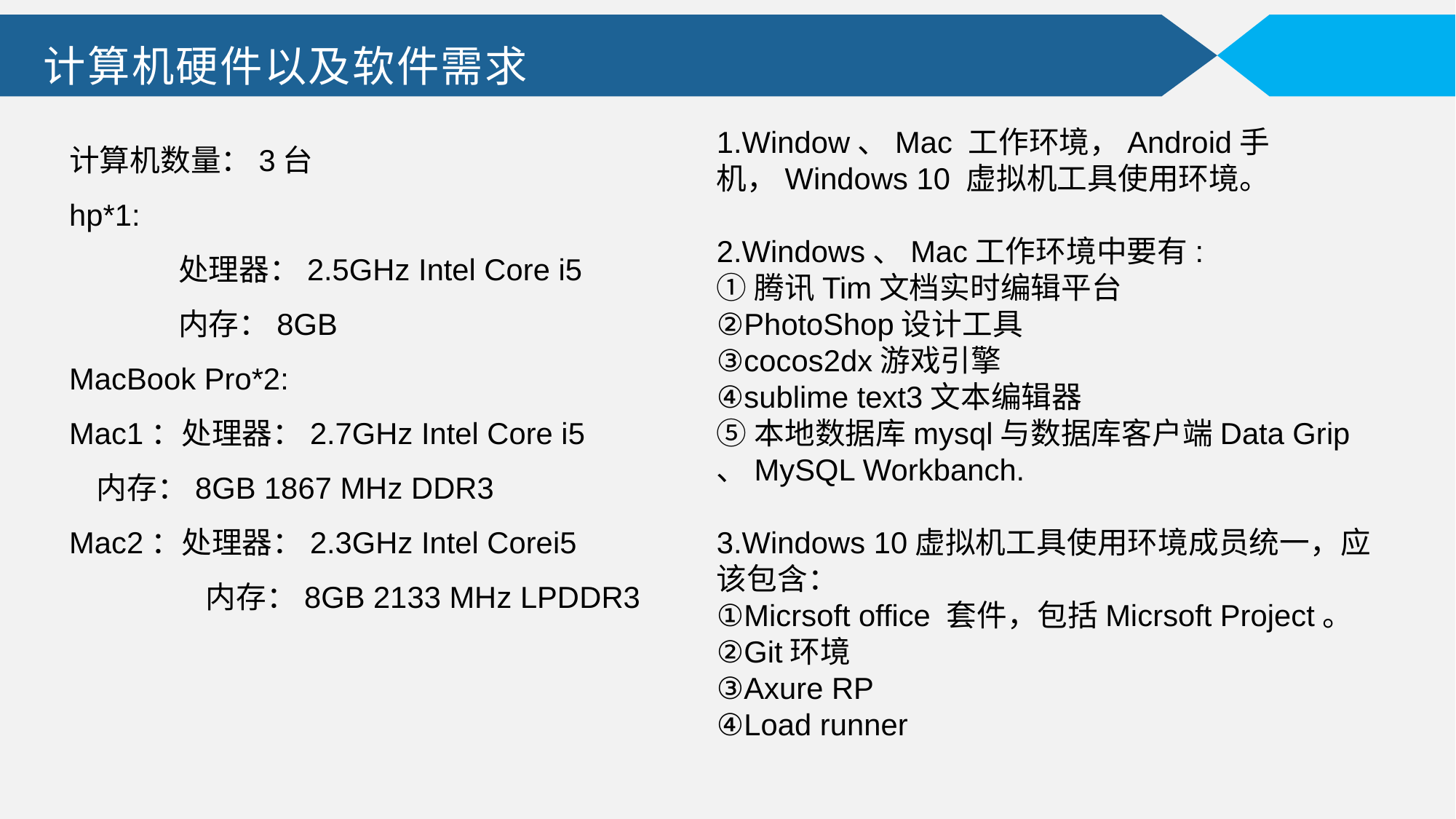

计算机硬件以及软件需求

计算机数量：3台
hp*1:
	处理器：2.5GHz Intel Core i5
	内存：8GB
MacBook Pro*2:
Mac1：处理器：2.7GHz Intel Core i5
   内存：8GB 1867 MHz DDR3
Mac2：处理器：2.3GHz Intel Corei5
	   内存：8GB 2133 MHz LPDDR3

1.Window、Mac 工作环境，Android手机，Windows 10 虚拟机工具使用环境。

2.Windows、Mac工作环境中要有:
①腾讯Tim文档实时编辑平台
②PhotoShop设计工具
③cocos2dx游戏引擎
④sublime text3文本编辑器
⑤本地数据库mysql与数据库客户端Data Grip	、MySQL Workbanch.

3.Windows 10虚拟机工具使用环境成员统一，应该包含：
①Micrsoft office 套件，包括Micrsoft Project。
②Git环境
③Axure RP
④Load runner